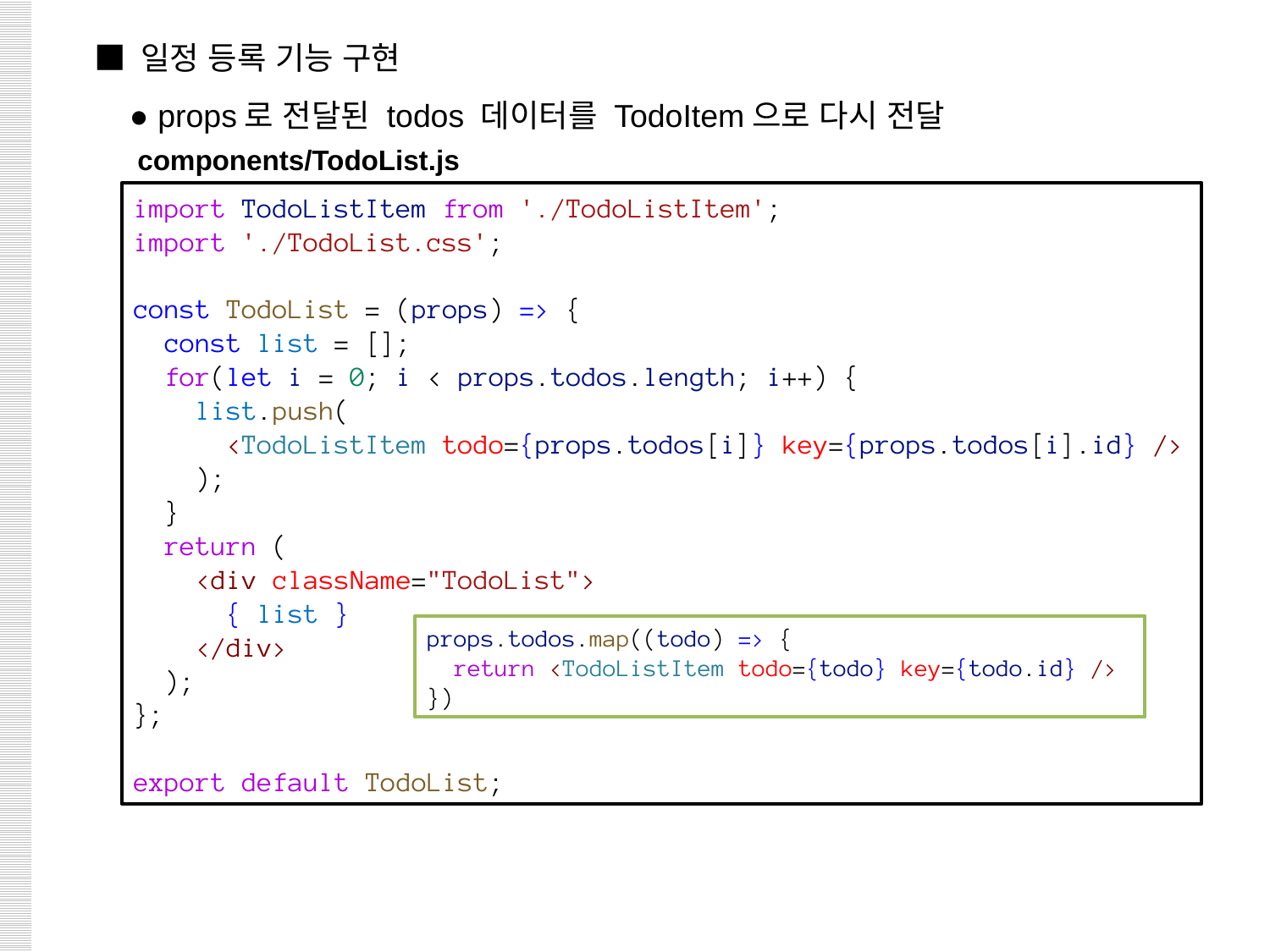

■ 일정 등록 기능 구현
    ● props로 전달된 todos 데이터를 TodoItem으로 다시 전달
components/TodoList.js
import TodoListItem from './TodoListItem';
import './TodoList.css';
const TodoList = (props) => {
  const list = [];
  for(let i = 0; i < props.todos.length; i++) {
    list.push(
      <TodoListItem todo={props.todos[i]} key={props.todos[i].id} />
    );
  }
  return (
    <div className="TodoList">
      { list }
    </div>
  );
};
export default TodoList;
props.todos.map((todo) => {
  return <TodoListItem todo={todo} key={todo.id} />
})